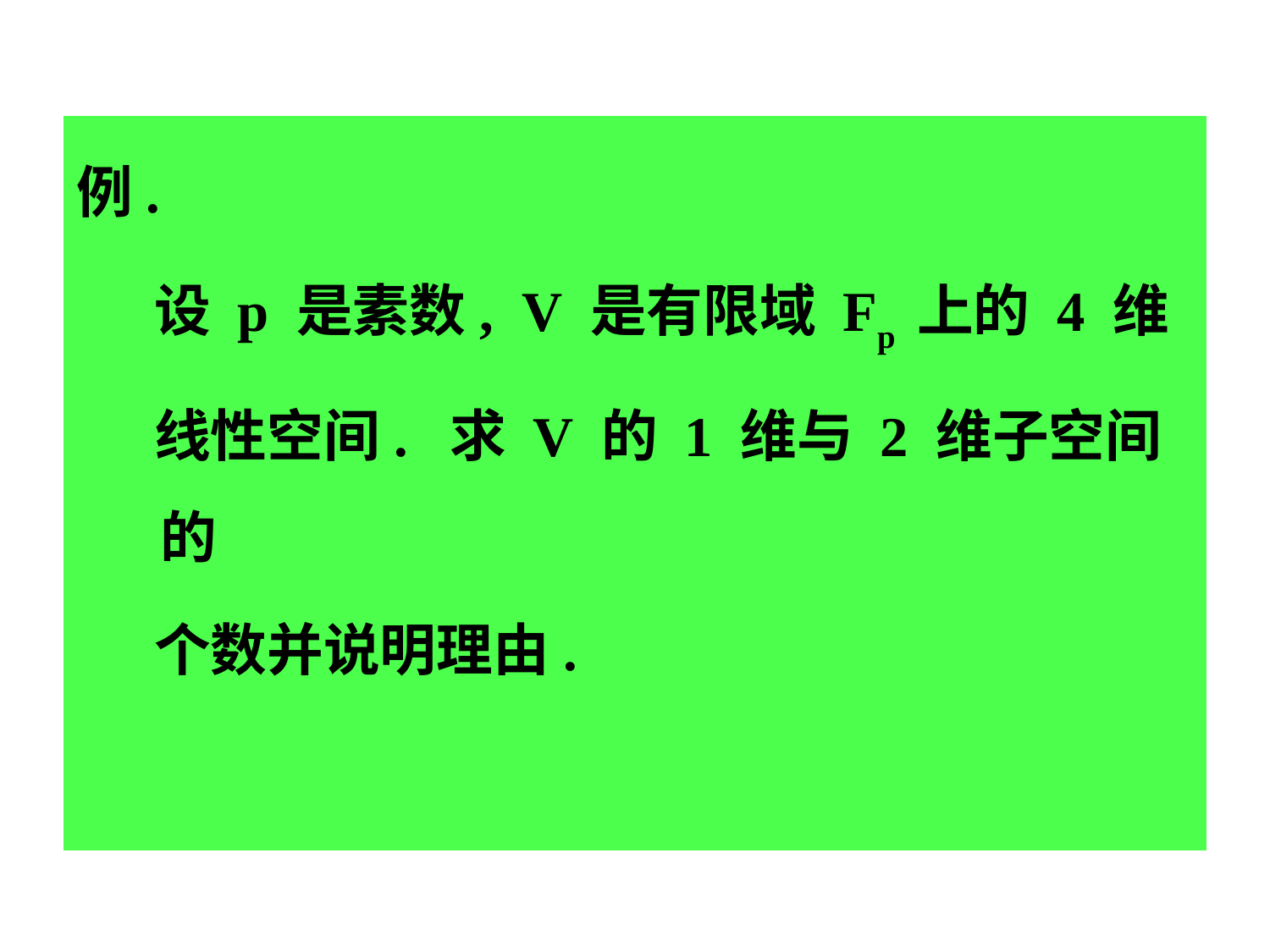

例.
     设 p 是素数,  V 是有限域 Fp 上的 4 维
     线性空间.  求 V 的 1 维与 2 维子空间的
     个数并说明理由.